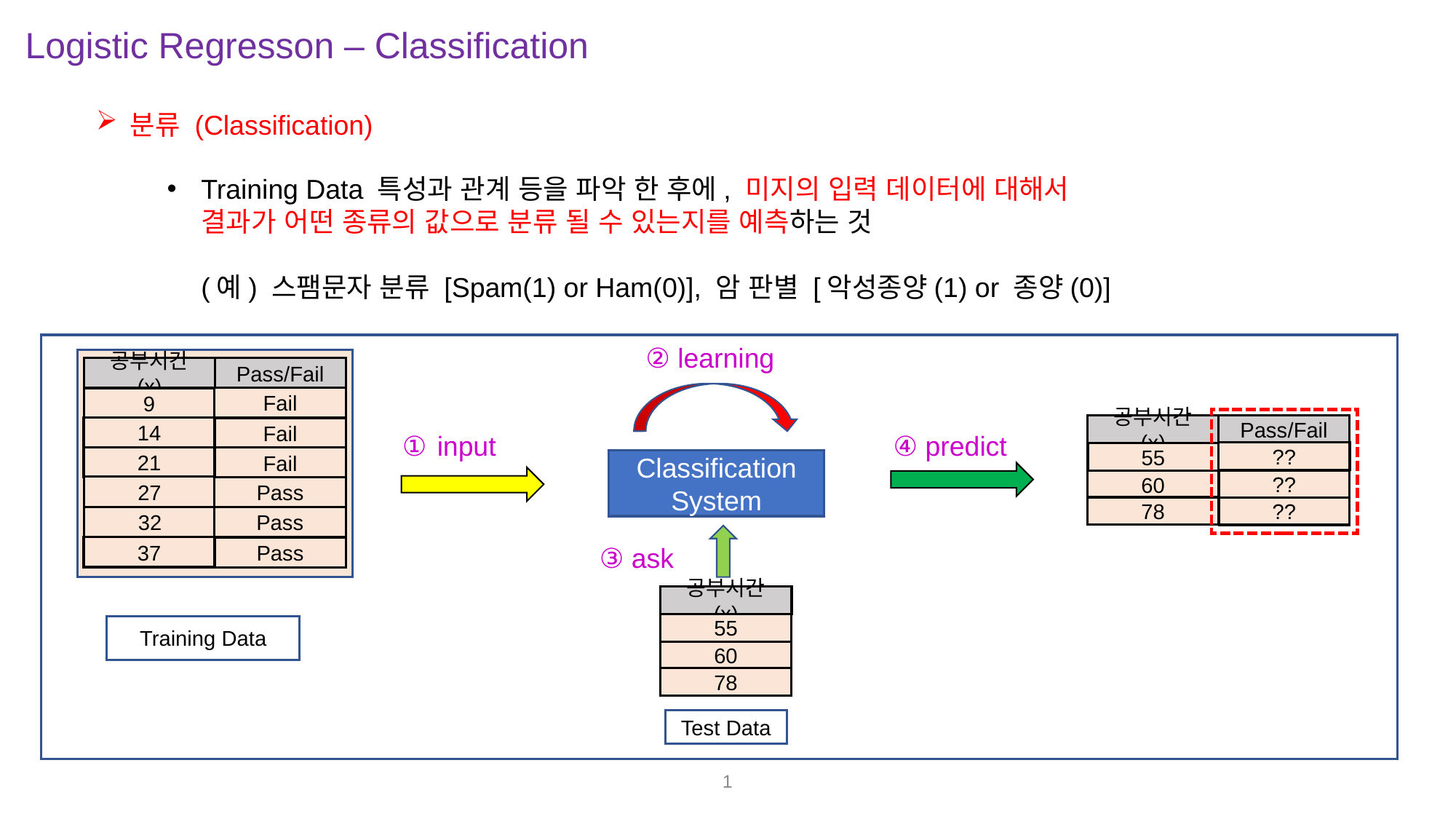

Logistic Regresson – Classification
분류 (Classification)
Training Data 특성과 관계 등을 파악 한 후에, 미지의 입력 데이터에 대해서
결과가 어떤 종류의 값으로 분류 될 수 있는지를 예측하는 것
(예) 스팸문자 분류 [Spam(1) or Ham(0)], 암 판별 [악성종양(1) or 종양(0)]

② learning

공부시간 (x)
Pass/Fail
Fail
9
14
Fail
21
Fail
27
Pass
32
Pass
37
Pass

공부시간 (x)
Pass/Fail
??
55
??
60
78
??
① input
④ predict
Classification System

③ ask
공부시간 (x)
55
60
78
Training Data
Test Data
1